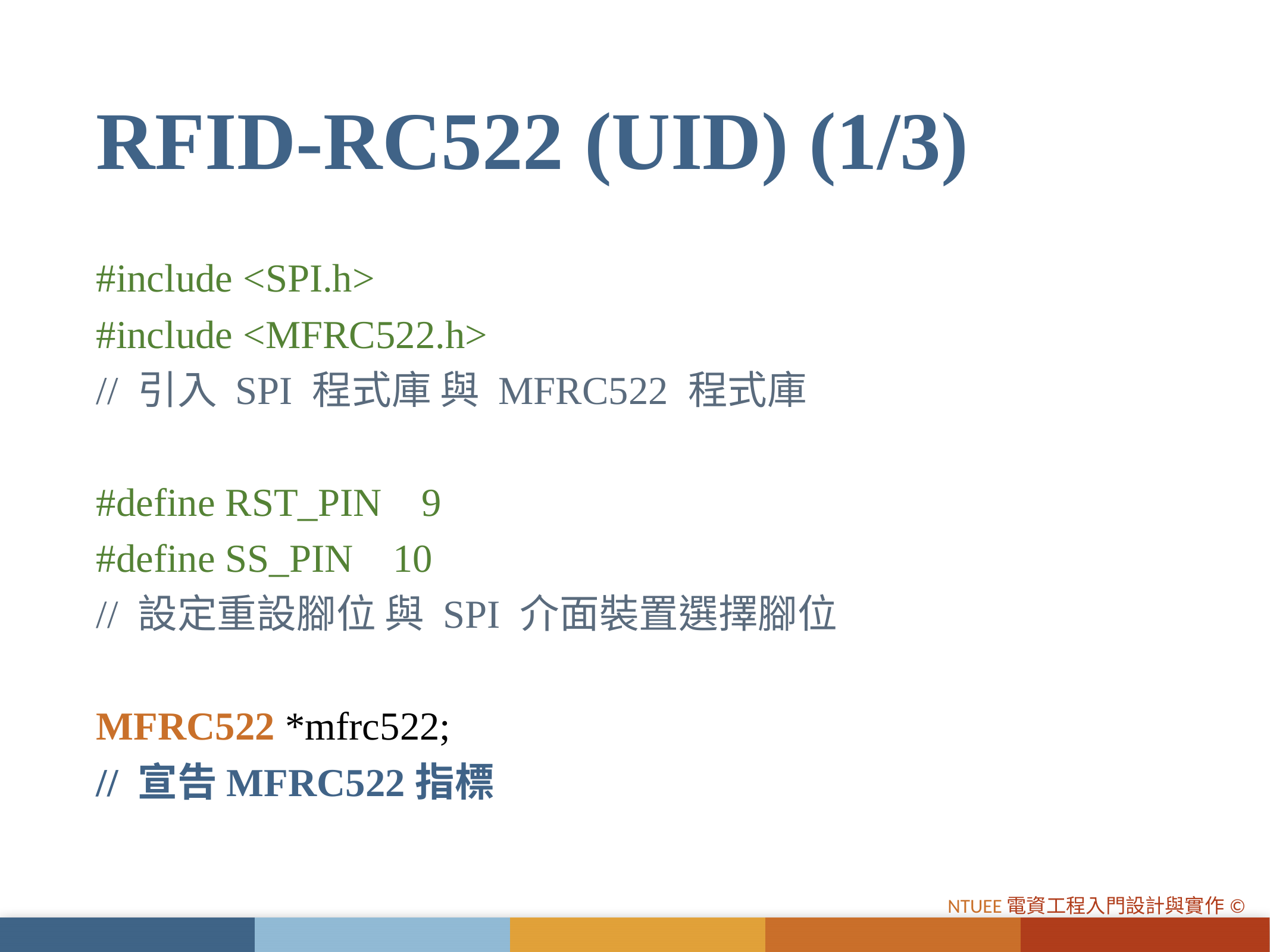

# RFID-RC522 (UID) (1/3)
#include <SPI.h>
#include <MFRC522.h>
// 引入 SPI 程式庫 與 MFRC522 程式庫

#define RST_PIN    9
#define SS_PIN    10
// 設定重設腳位 與 SPI 介面裝置選擇腳位

MFRC522 *mfrc522;
// 宣告MFRC522指標